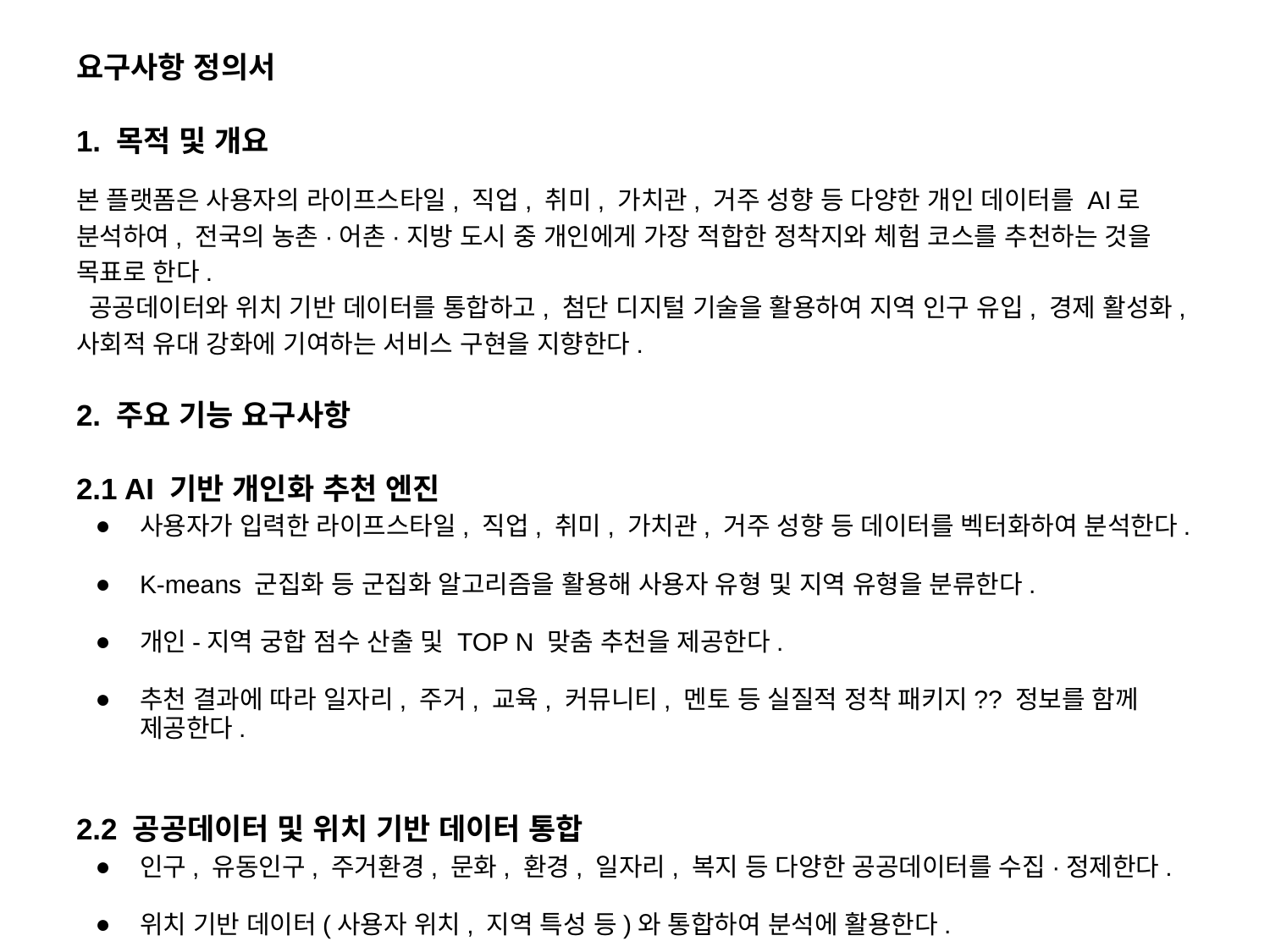

요구사항 정의서
1. 목적 및 개요
본 플랫폼은 사용자의 라이프스타일, 직업, 취미, 가치관, 거주 성향 등 다양한 개인 데이터를 AI로 분석하여, 전국의 농촌·어촌·지방 도시 중 개인에게 가장 적합한 정착지와 체험 코스를 추천하는 것을 목표로 한다.
 공공데이터와 위치 기반 데이터를 통합하고, 첨단 디지털 기술을 활용하여 지역 인구 유입, 경제 활성화, 사회적 유대 강화에 기여하는 서비스 구현을 지향한다.
2. 주요 기능 요구사항
2.1 AI 기반 개인화 추천 엔진
사용자가 입력한 라이프스타일, 직업, 취미, 가치관, 거주 성향 등 데이터를 벡터화하여 분석한다.
K-means 군집화 등 군집화 알고리즘을 활용해 사용자 유형 및 지역 유형을 분류한다.
개인-지역 궁합 점수 산출 및 TOP N 맞춤 추천을 제공한다.
추천 결과에 따라 일자리, 주거, 교육, 커뮤니티, 멘토 등 실질적 정착 패키지?? 정보를 함께 제공한다.
2.2 공공데이터 및 위치 기반 데이터 통합
인구, 유동인구, 주거환경, 문화, 환경, 일자리, 복지 등 다양한 공공데이터를 수집·정제한다.
위치 기반 데이터(사용자 위치, 지역 특성 등)와 통합하여 분석에 활용한다.